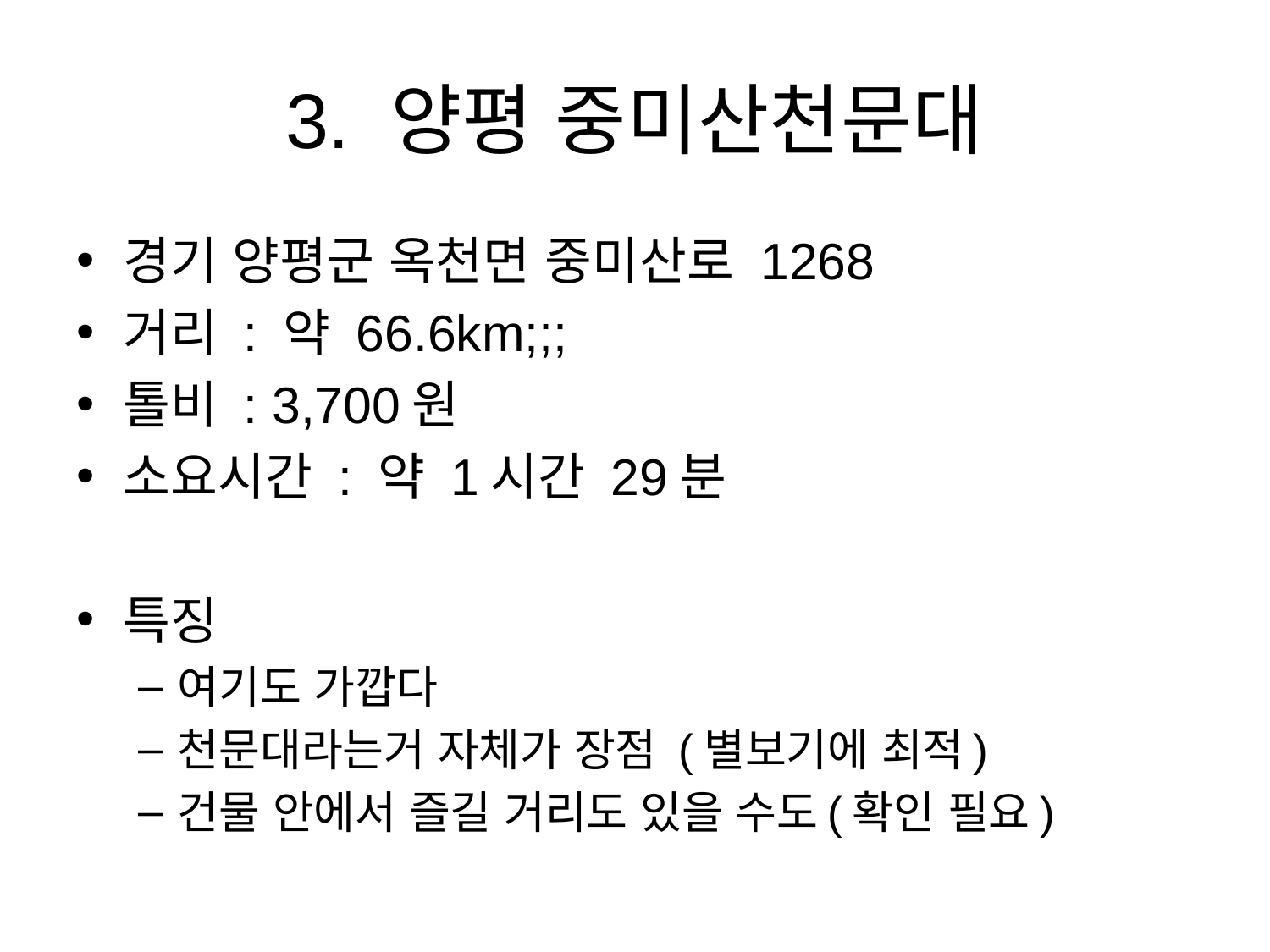

# 3. 양평 중미산천문대
경기 양평군 옥천면 중미산로 1268
거리 : 약 66.6km;;;
톨비 : 3,700원
소요시간 : 약 1시간 29분

특징
여기도 가깝다
천문대라는거 자체가 장점 (별보기에 최적)
건물 안에서 즐길 거리도 있을 수도(확인 필요)